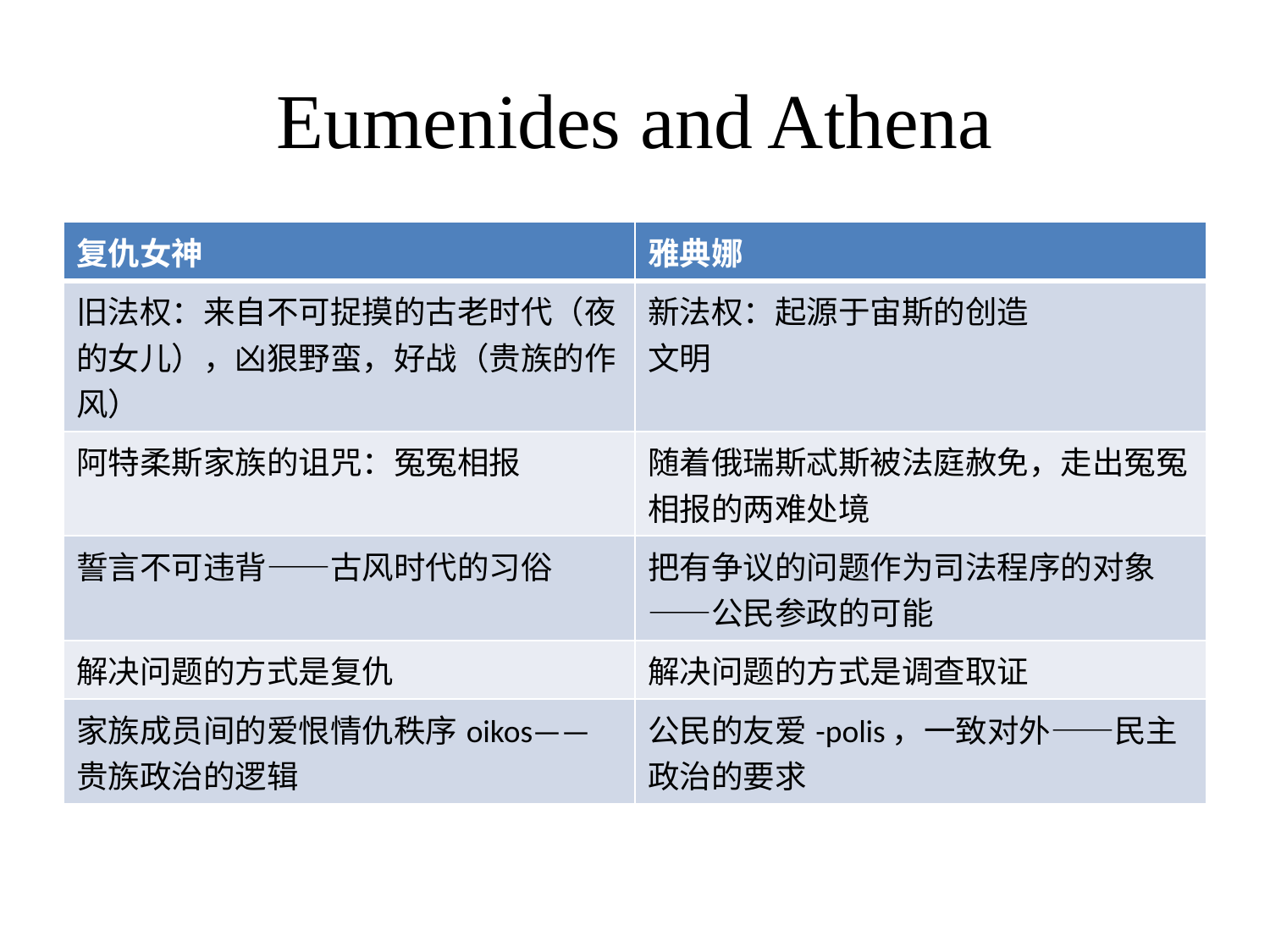

# Eumenides and Athena
| 复仇女神 | 雅典娜 |
| --- | --- |
| 旧法权：来自不可捉摸的古老时代（夜的女儿），凶狠野蛮，好战（贵族的作风） | 新法权：起源于宙斯的创造 文明 |
| 阿特柔斯家族的诅咒：冤冤相报 | 随着俄瑞斯忒斯被法庭赦免，走出冤冤相报的两难处境 |
| 誓言不可违背——古风时代的习俗 | 把有争议的问题作为司法程序的对象——公民参政的可能 |
| 解决问题的方式是复仇 | 解决问题的方式是调查取证 |
| 家族成员间的爱恨情仇秩序oikos——贵族政治的逻辑 | 公民的友爱-polis，一致对外——民主政治的要求 |